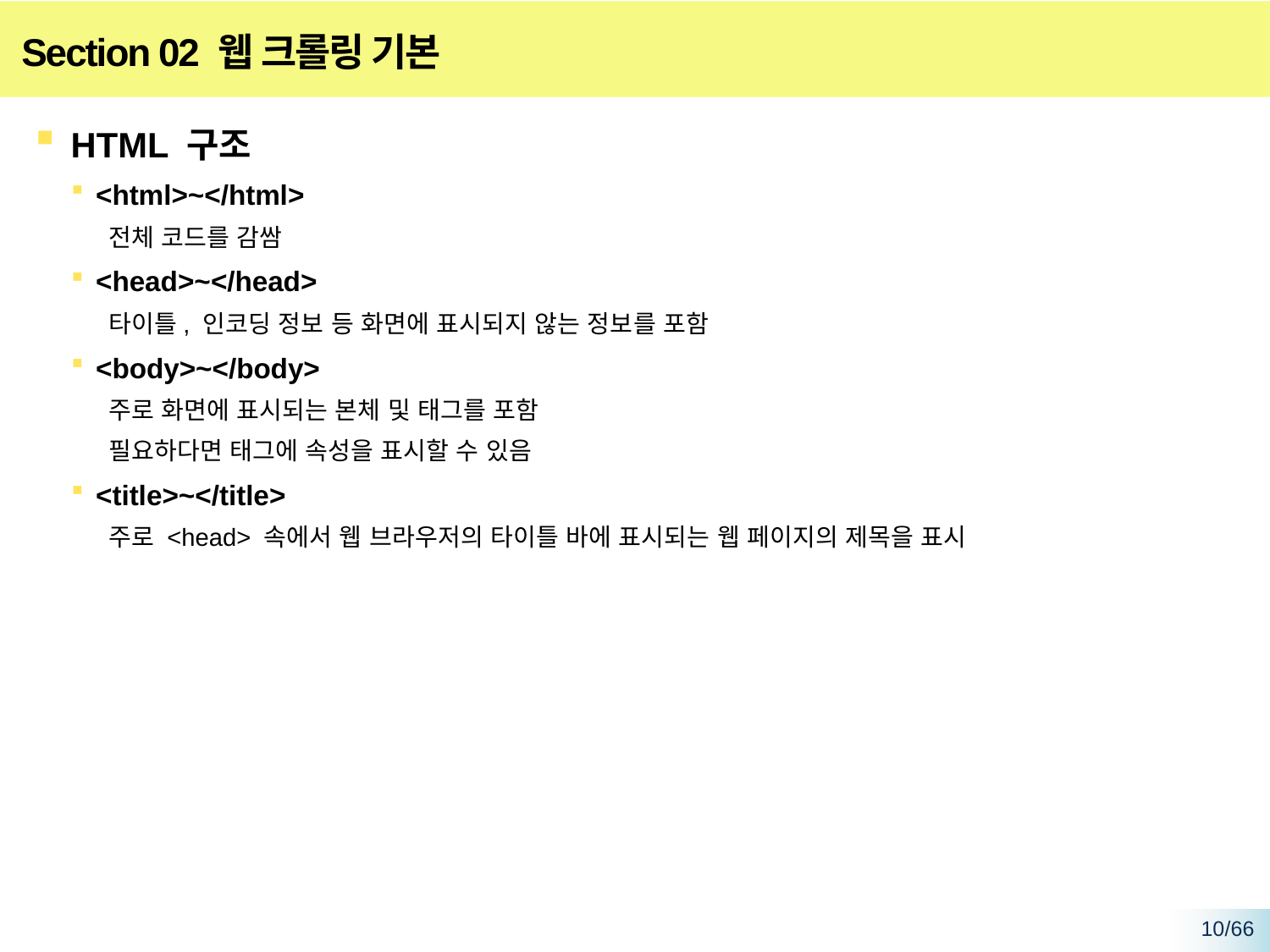

# Section 02 웹 크롤링 기본
HTML 구조
<html>~</html>
 전체 코드를 감쌈
<head>~</head>
 타이틀, 인코딩 정보 등 화면에 표시되지 않는 정보를 포함
<body>~</body>
 주로 화면에 표시되는 본체 및 태그를 포함
 필요하다면 태그에 속성을 표시할 수 있음
<title>~</title>
 주로 <head> 속에서 웹 브라우저의 타이틀 바에 표시되는 웹 페이지의 제목을 표시